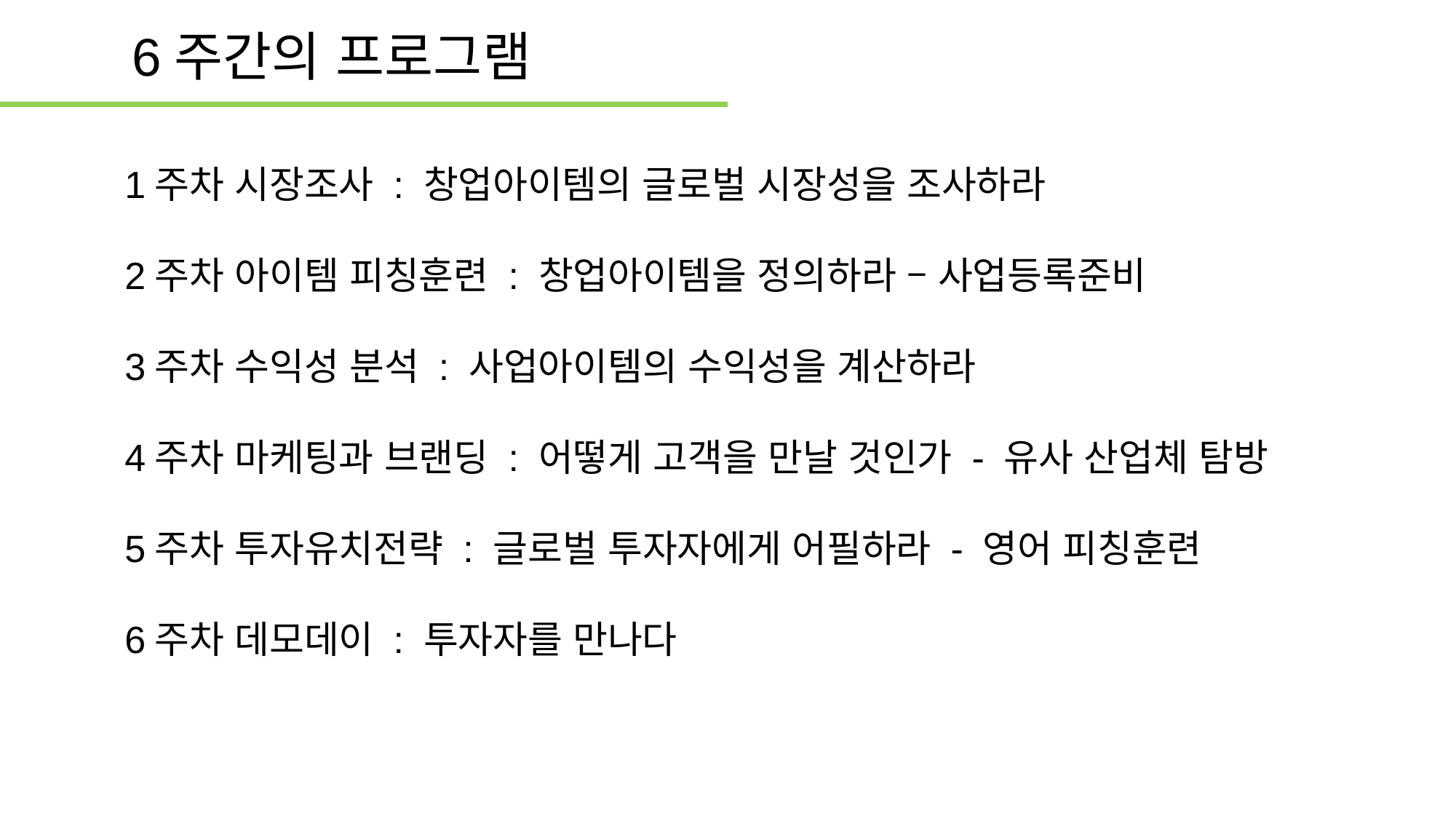

6주간의 프로그램

1주차 시장조사 : 창업아이템의 글로벌 시장성을 조사하라

2주차 아이템 피칭훈련 : 창업아이템을 정의하라 – 사업등록준비

3주차 수익성 분석 : 사업아이템의 수익성을 계산하라

4주차 마케팅과 브랜딩 : 어떻게 고객을 만날 것인가 - 유사 산업체 탐방

5주차 투자유치전략 : 글로벌 투자자에게 어필하라 - 영어 피칭훈련

6주차 데모데이 : 투자자를 만나다